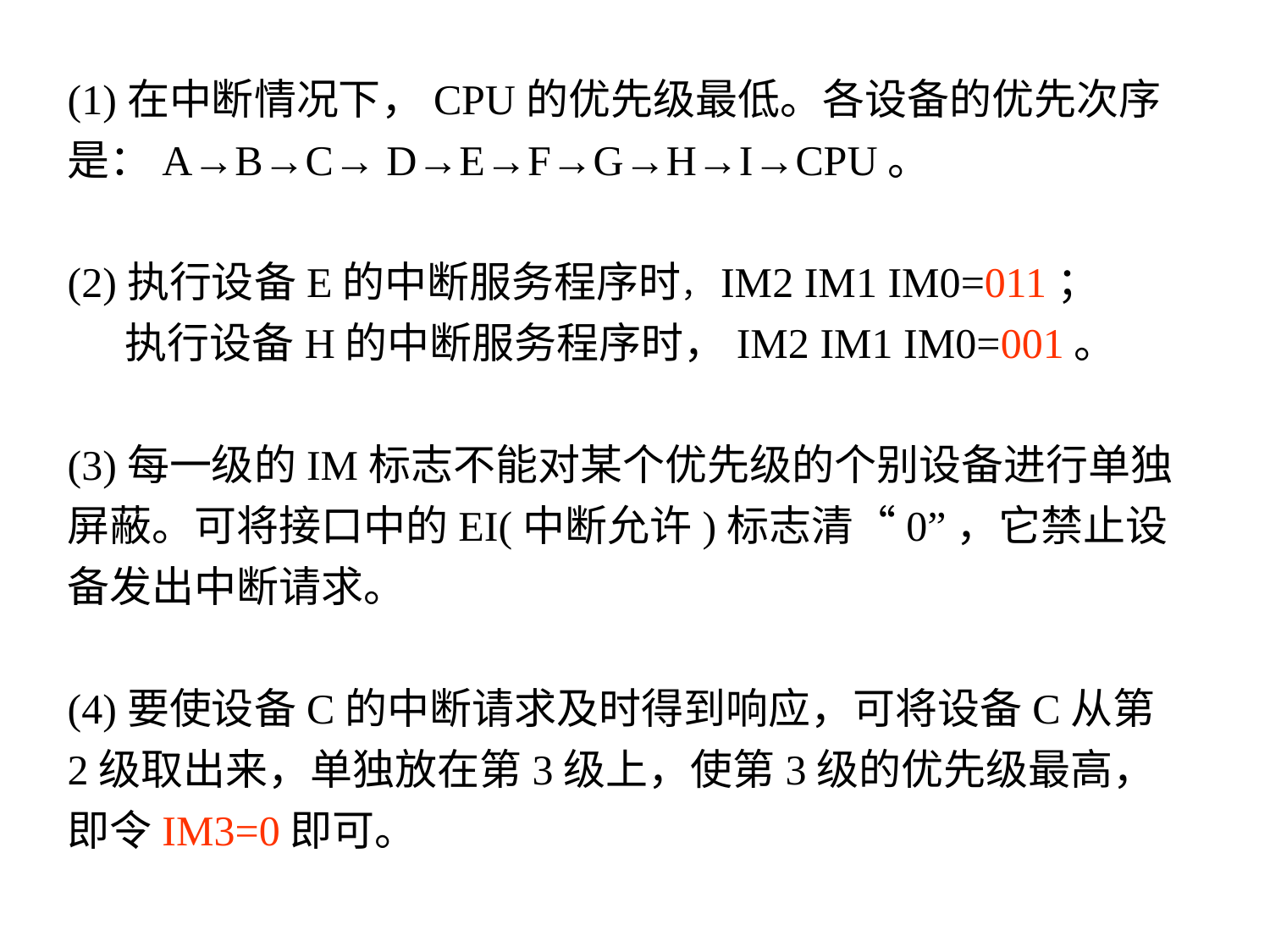

(1)在中断情况下，CPU的优先级最低。各设备的优先次序是：A→B→C→ D→E→F→G→H→I→CPU。

(2)执行设备E的中断服务程序时，IM2 IM1 IM0=011；
     执行设备H的中断服务程序时，IM2 IM1 IM0=001。

(3)每一级的IM标志不能对某个优先级的个别设备进行单独屏蔽。可将接口中的EI(中断允许)标志清“0”，它禁止设备发出中断请求。

(4)要使设备C的中断请求及时得到响应，可将设备C从第2级取出来，单独放在第3级上，使第3级的优先级最高，即令IM3=0即可。